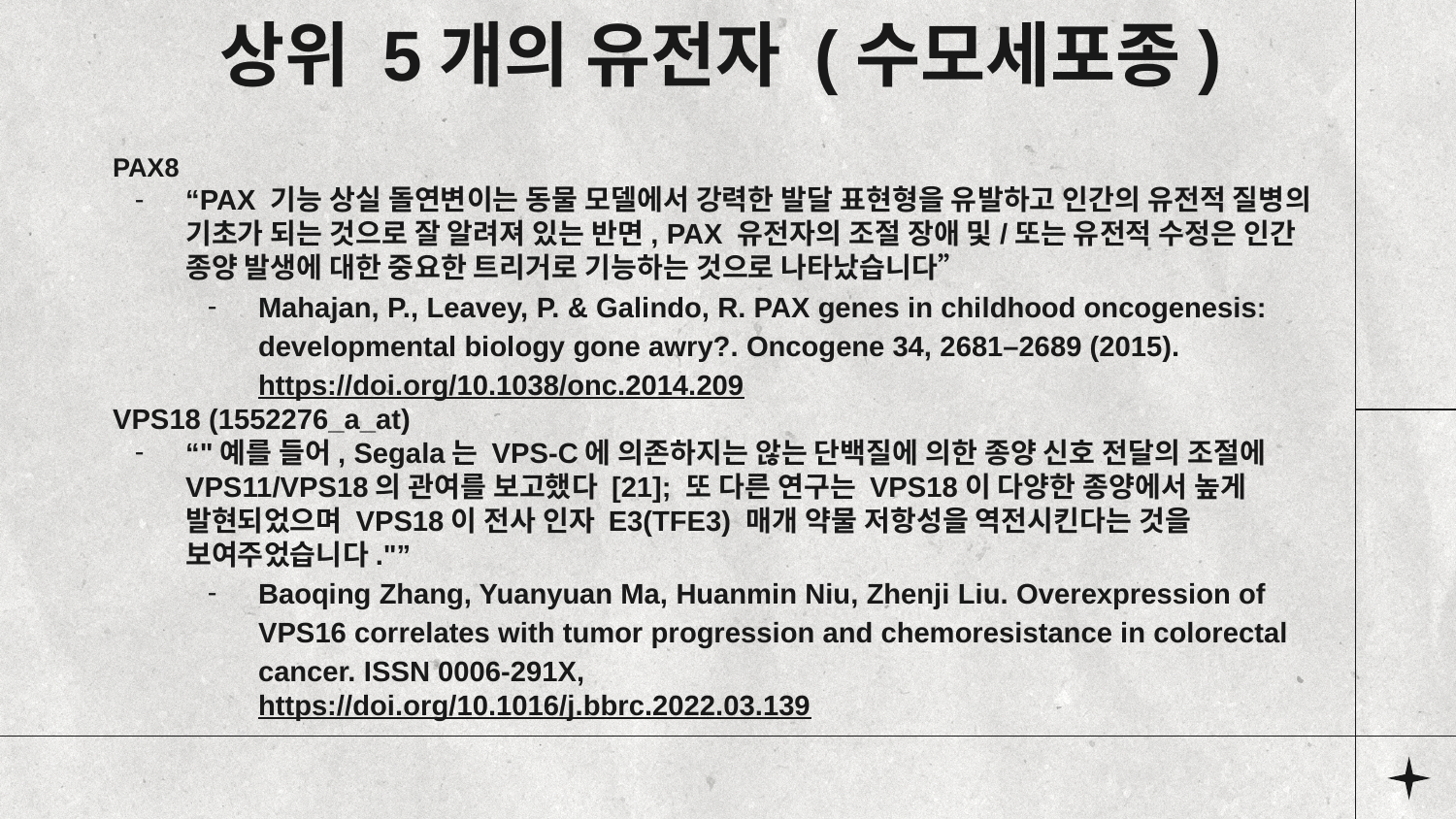

# 상위 5개의 유전자 (수모세포종)
PAX8
“PAX 기능 상실 돌연변이는 동물 모델에서 강력한 발달 표현형을 유발하고 인간의 유전적 질병의 기초가 되는 것으로 잘 알려져 있는 반면, PAX 유전자의 조절 장애 및/또는 유전적 수정은 인간 종양 발생에 대한 중요한 트리거로 기능하는 것으로 나타났습니다”
Mahajan, P., Leavey, P. & Galindo, R. PAX genes in childhood oncogenesis: developmental biology gone awry?. Oncogene 34, 2681–2689 (2015). https://doi.org/10.1038/onc.2014.209
VPS18 (1552276_a_at)
“"예를 들어, Segala는 VPS-C에 의존하지는 않는 단백질에 의한 종양 신호 전달의 조절에 VPS11/VPS18의 관여를 보고했다 [21]; 또 다른 연구는 VPS18이 다양한 종양에서 높게 발현되었으며 VPS18이 전사 인자 E3(TFE3) 매개 약물 저항성을 역전시킨다는 것을 보여주었습니다."”
Baoqing Zhang, Yuanyuan Ma, Huanmin Niu, Zhenji Liu. Overexpression of VPS16 correlates with tumor progression and chemoresistance in colorectal cancer. ISSN 0006-291X,
https://doi.org/10.1016/j.bbrc.2022.03.139